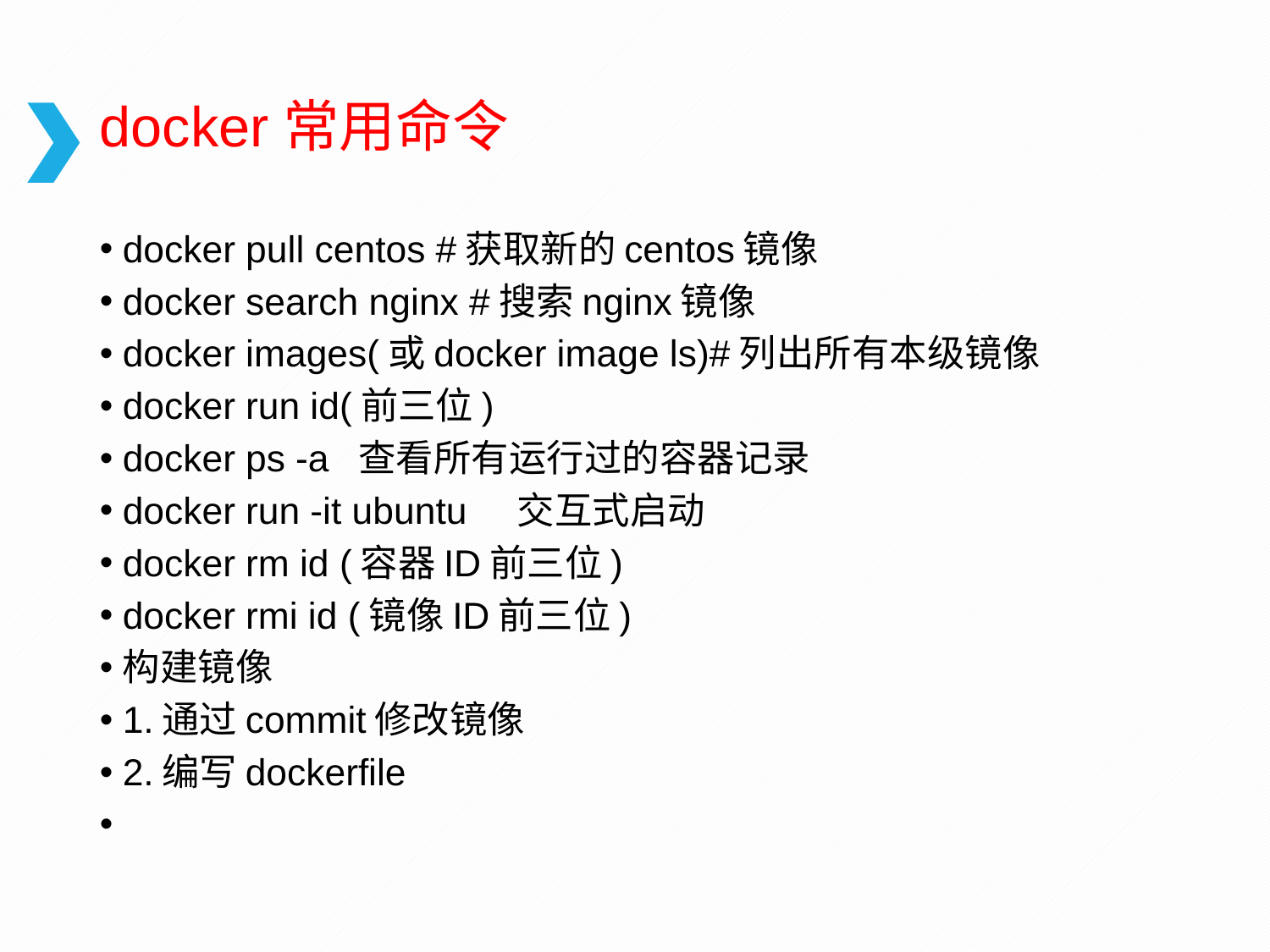

# docker常用命令

docker pull centos #获取新的centos镜像
docker search nginx #搜索nginx镜像
docker images(或docker image ls)#列出所有本级镜像
docker run id(前三位)
docker ps -a  查看所有运行过的容器记录
docker run -it ubuntu    交互式启动
docker rm id (容器ID前三位)
docker rmi id (镜像ID前三位)
构建镜像
1.通过commit修改镜像
2.编写dockerfile